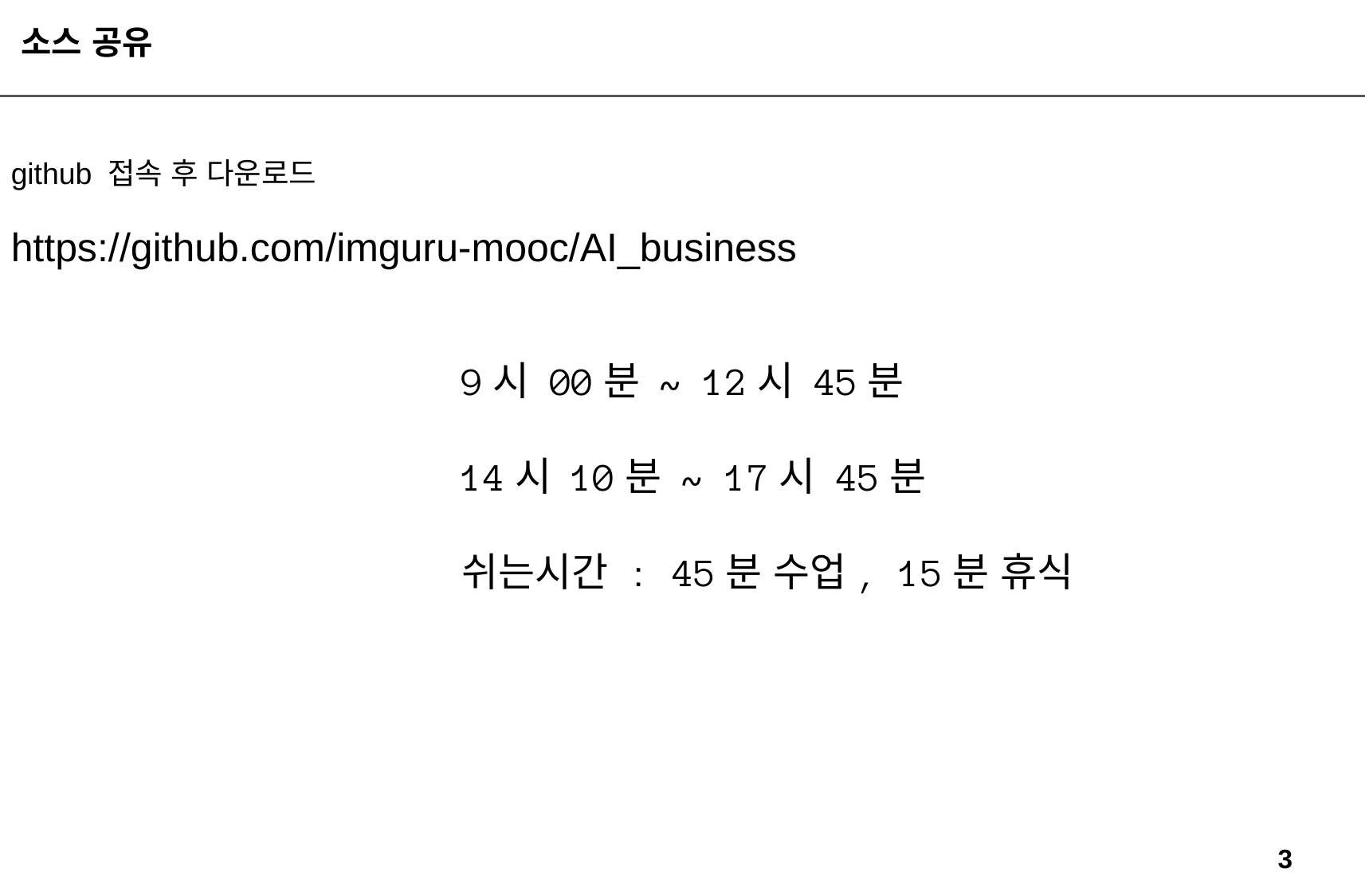

소스 공유
github 접속 후 다운로드

https://github.com/imguru-mooc/AI_business
9시 00분 ~ 12시 45분

14시 10분 ~ 17시 45분

쉬는시간 : 45분 수업, 15분 휴식